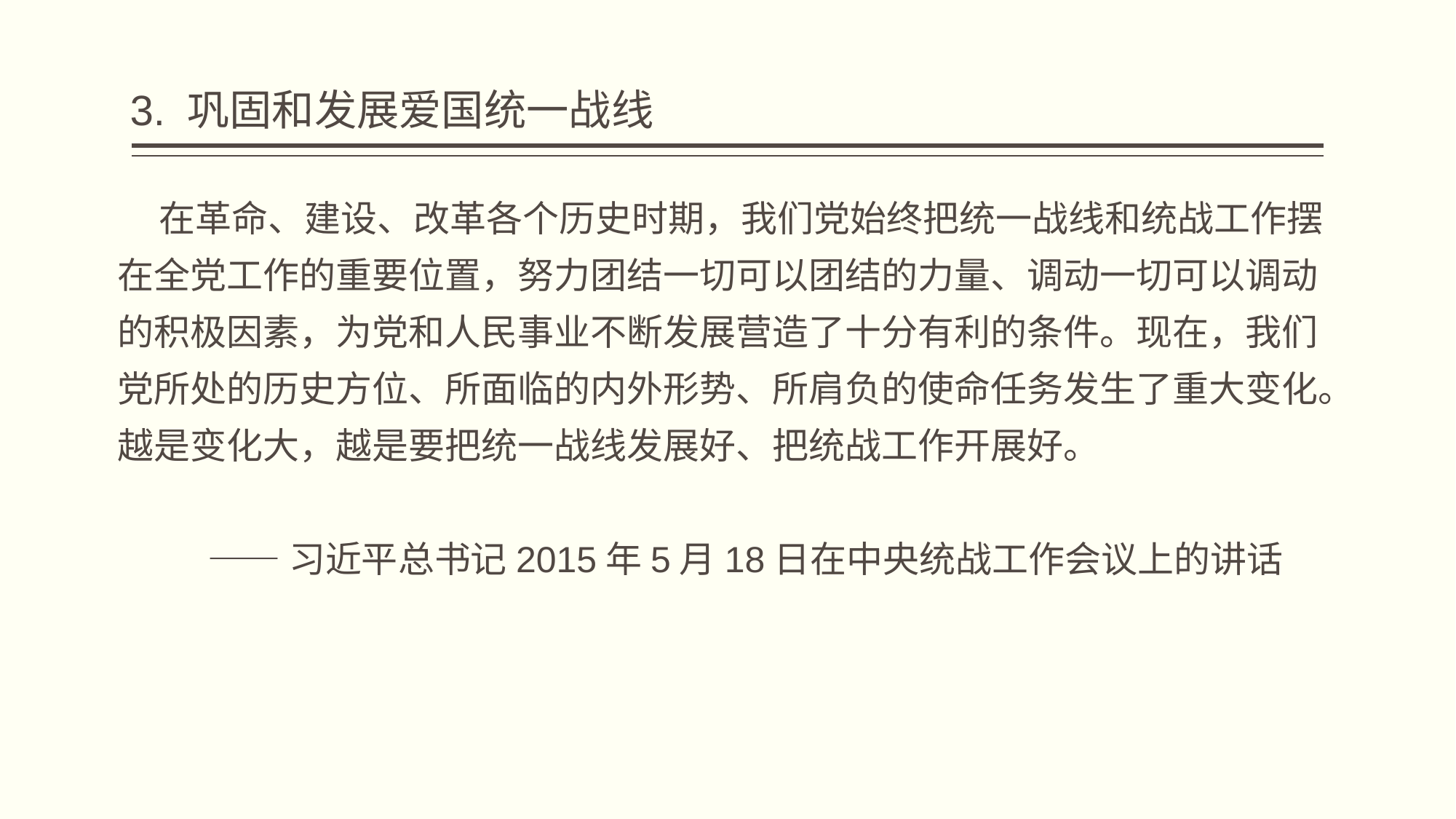

3. 巩固和发展爱国统一战线
    在革命、建设、改革各个历史时期，我们党始终把统一战线和统战工作摆在全党工作的重要位置，努力团结一切可以团结的力量、调动一切可以调动的积极因素，为党和人民事业不断发展营造了十分有利的条件。现在，我们党所处的历史方位、所面临的内外形势、所肩负的使命任务发生了重大变化。越是变化大，越是要把统一战线发展好、把统战工作开展好。

           ——习近平总书记2015年5月18日在中央统战工作会议上的讲话